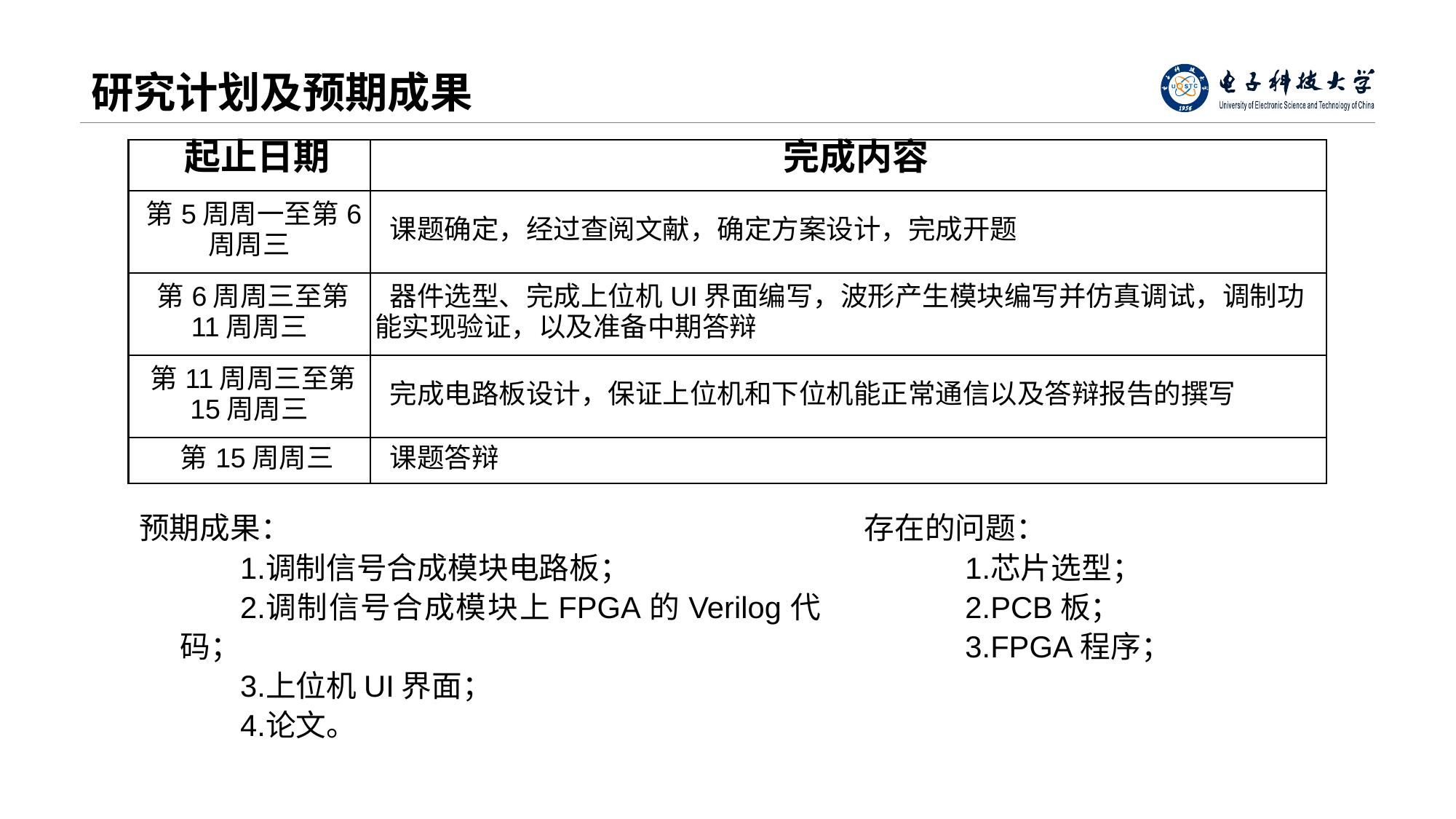

# 研究计划及预期成果
| 起止日期 | 完成内容 |
| --- | --- |
| 第5周周一至第6周周三 | 课题确定，经过查阅文献，确定方案设计，完成开题 |
| 第6周周三至第11周周三 | 器件选型、完成上位机UI界面编写，波形产生模块编写并仿真调试，调制功能实现验证，以及准备中期答辩 |
| 第11周周三至第15周周三 | 完成电路板设计，保证上位机和下位机能正常通信以及答辩报告的撰写 |
| 第15周周三 | 课题答辩 |
预期成果：
调制信号合成模块电路板；
调制信号合成模块上FPGA的Verilog代码；
上位机UI界面；
论文。
存在的问题：
芯片选型；
PCB板；
FPGA程序；